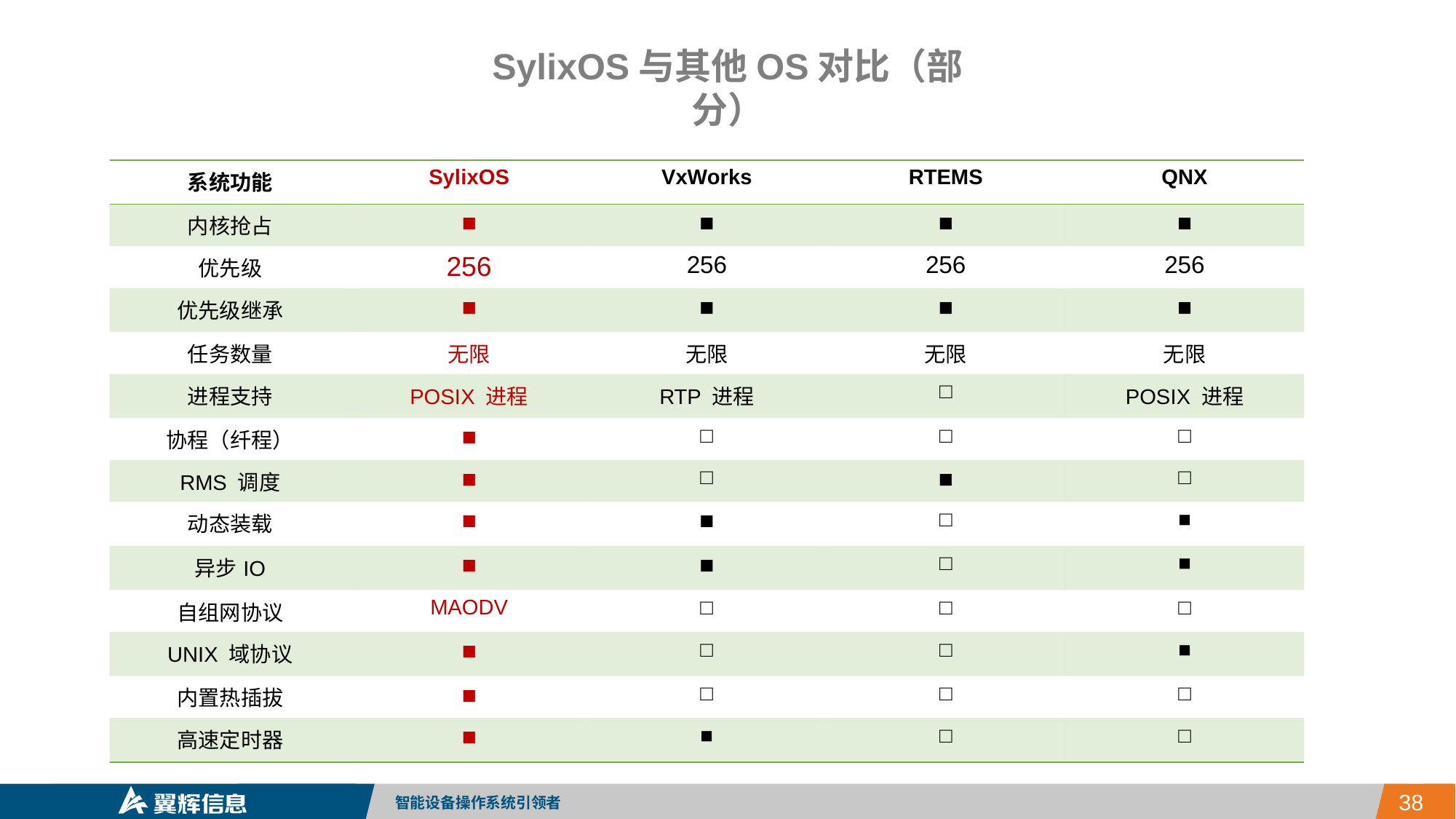

SylixOS与其他OS对比（部分）
| 系统功能 | SylixOS | VxWorks | RTEMS | QNX |
| --- | --- | --- | --- | --- |
| 内核抢占 | ■ | ■ | ■ | ■ |
| 优先级 | 256 | 256 | 256 | 256 |
| 优先级继承 | ■ | ■ | ■ | ■ |
| 任务数量 | 无限 | 无限 | 无限 | 无限 |
| 进程支持 | POSIX 进程 | RTP 进程 | □ | POSIX 进程 |
| 协程（纤程） | ■ | □ | □ | □ |
| RMS 调度 | ■ | □ | ■ | □ |
| 动态装载 | ■ | ■ | □ | ■ |
| 异步IO | ■ | ■ | □ | ■ |
| 自组网协议 | MAODV | □ | □ | □ |
| UNIX 域协议 | ■ | □ | □ | ■ |
| 内置热插拔 | ■ | □ | □ | □ |
| 高速定时器 | ■ | ■ | □ | □ |
| 系统功能 | SylixOS | VxWorks | RTEMS | QNX |
| --- | --- | --- | --- | --- |
| POSIX | 完善 | 较完善 | 较完善 | 较完善 |
| CAN | ■ | ■ | □ | ■ |
| UNIX兼容 | 好 | 较好 | 一般 | 好 |
| 实时数据库 | ■ | ■ | ■ | □ |
| ODBC | ■ | □ | □ | □ |
| MMU管理 | ■ | ■ | □ | ■ |
| SMP 多核 | 实时调度 | 实时调度 | 协作式调度 | 实时调度 |
| 描述符传递 | ■ | □ | □ | ■ |
| ProcFs | ■ | ■ | □ | □ |
| IO 多路复用 | ■ | ■ | ■ | ■ |
| C++ 支持 | ■ | ■ | ■ | ■ |
| 文件记录锁 | ■ | 不全面 | □ | □ |
| 脚本(Lua,Python) | ■ | 不完整 | 不完整 | 不完整 |